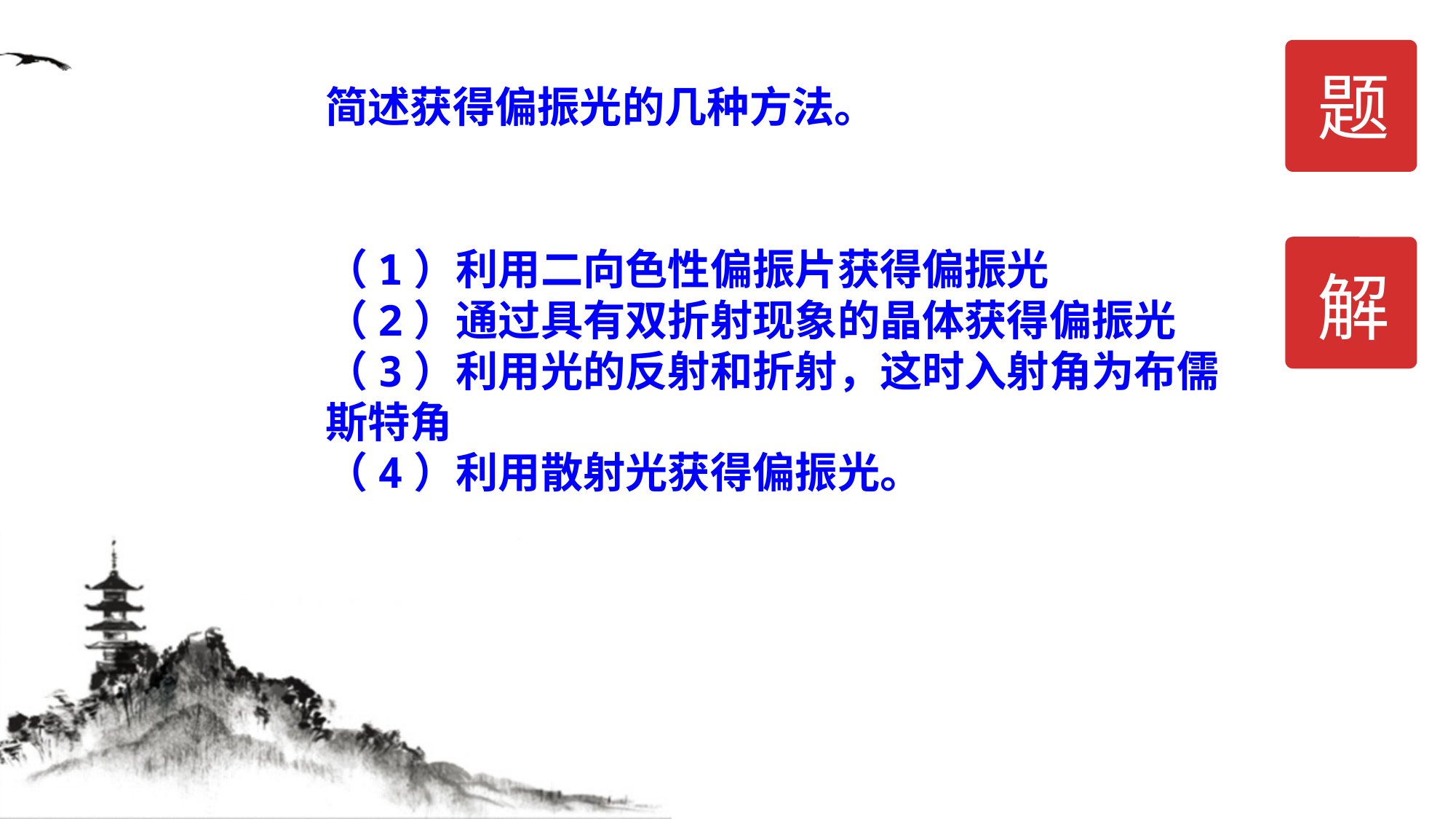

题
简述获得偏振光的几种方法。
（1）利用二向色性偏振片获得偏振光
（2）通过具有双折射现象的晶体获得偏振光
（3）利用光的反射和折射，这时入射角为布儒斯特角
（4）利用散射光获得偏振光。

解